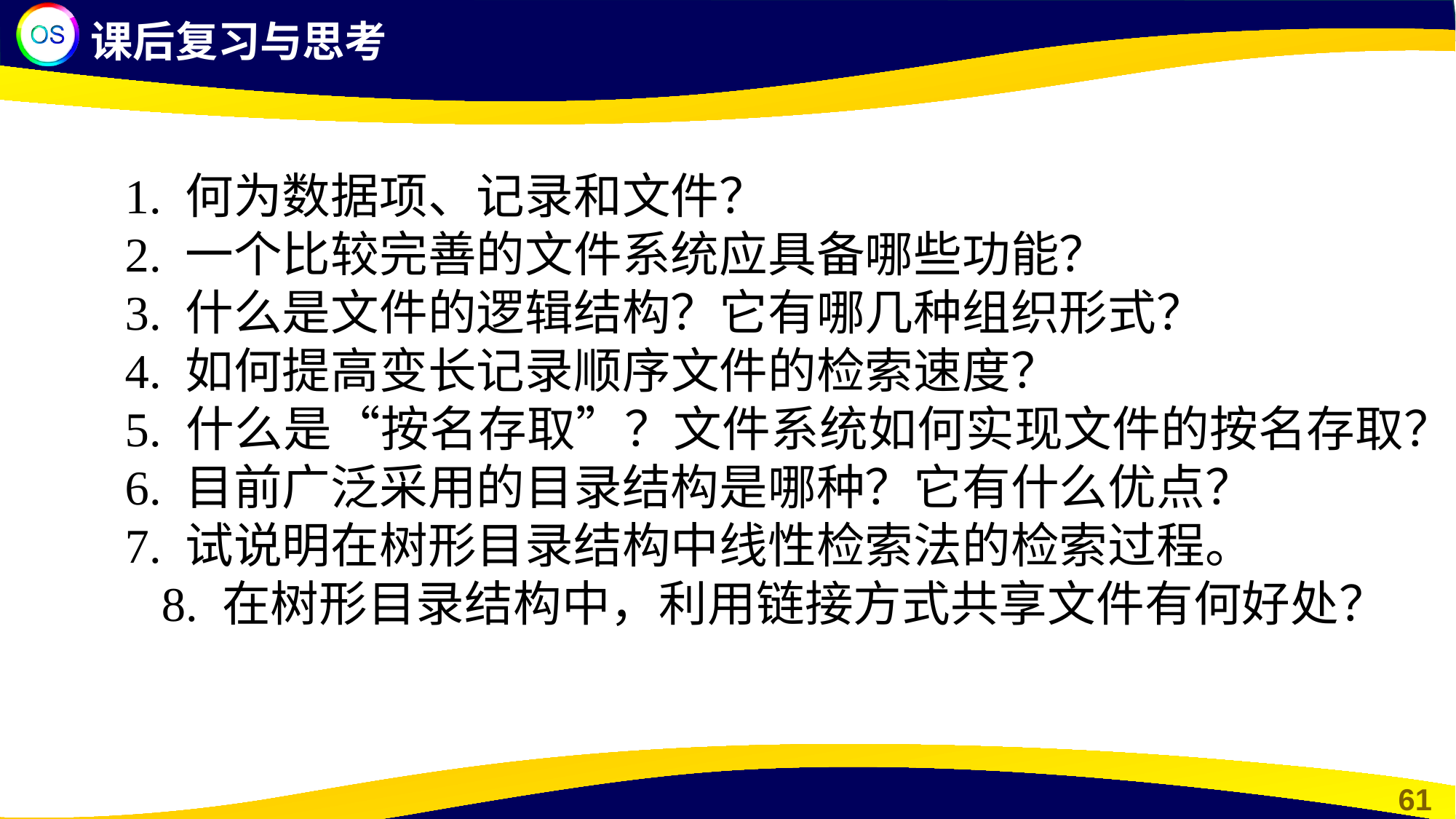

课后复习与思考
1. 何为数据项、记录和文件？
2. 一个比较完善的文件系统应具备哪些功能？
3. 什么是文件的逻辑结构？它有哪几种组织形式？
4. 如何提高变长记录顺序文件的检索速度？
5. 什么是“按名存取”？文件系统如何实现文件的按名存取？
6. 目前广泛采用的目录结构是哪种？它有什么优点？
7. 试说明在树形目录结构中线性检索法的检索过程。
   8. 在树形目录结构中，利用链接方式共享文件有何好处？